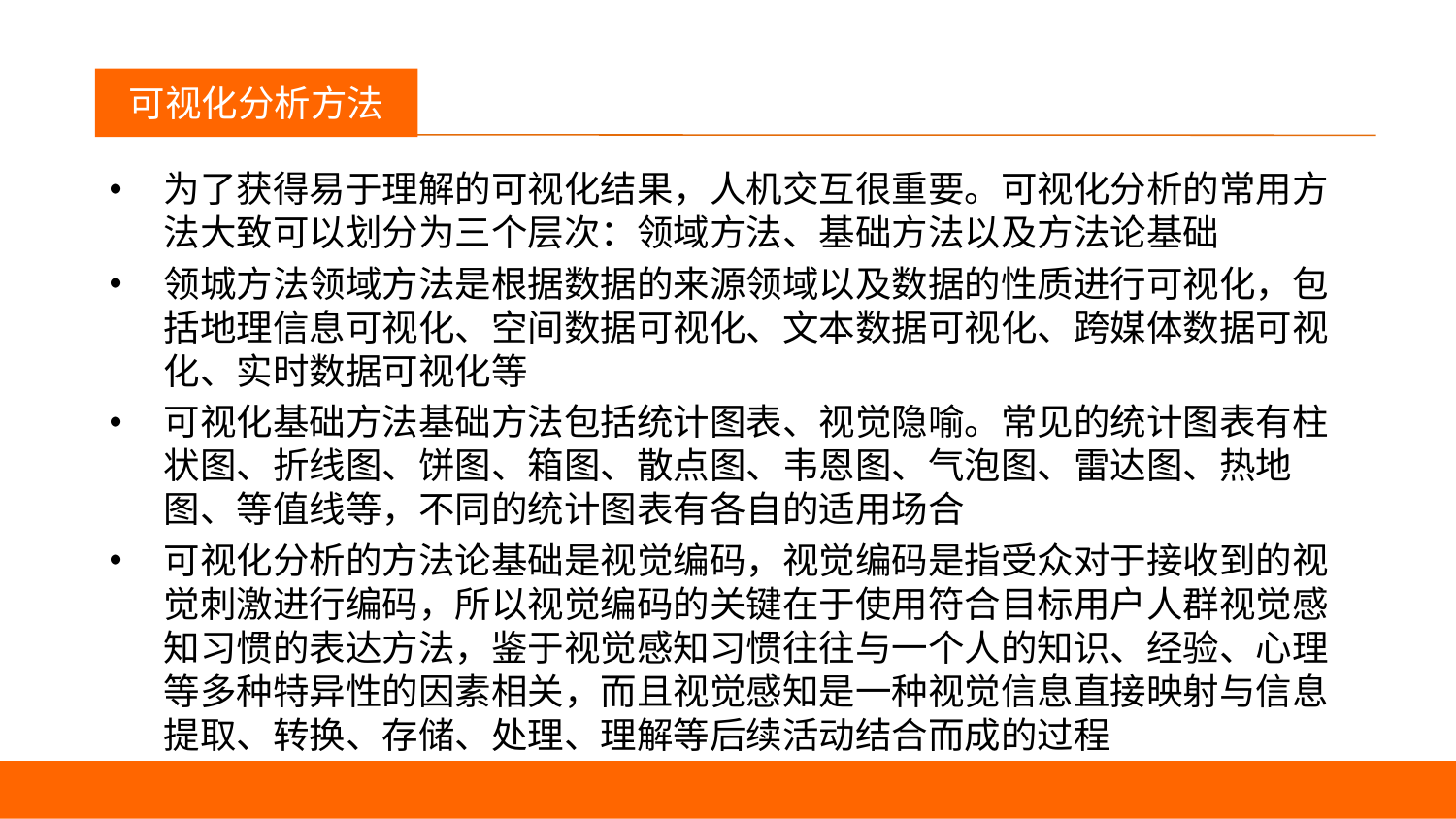

议程
可视化分析方法

为了获得易于理解的可视化结果，人机交互很重要。可视化分析的常用方法大致可以划分为三个层次：领域方法、基础方法以及方法论基础
领城方法领域方法是根据数据的来源领域以及数据的性质进行可视化，包括地理信息可视化、空间数据可视化、文本数据可视化、跨媒体数据可视化、实时数据可视化等
可视化基础方法基础方法包括统计图表、视觉隐喻。常见的统计图表有柱状图、折线图、饼图、箱图、散点图、韦恩图、气泡图、雷达图、热地图、等值线等，不同的统计图表有各自的适用场合
可视化分析的方法论基础是视觉编码，视觉编码是指受众对于接收到的视觉刺激进行编码，所以视觉编码的关键在于使用符合目标用户人群视觉感知习惯的表达方法，鉴于视觉感知习惯往往与一个人的知识、经验、心理等多种特异性的因素相关，而且视觉感知是一种视觉信息直接映射与信息提取、转换、存储、处理、理解等后续活动结合而成的过程